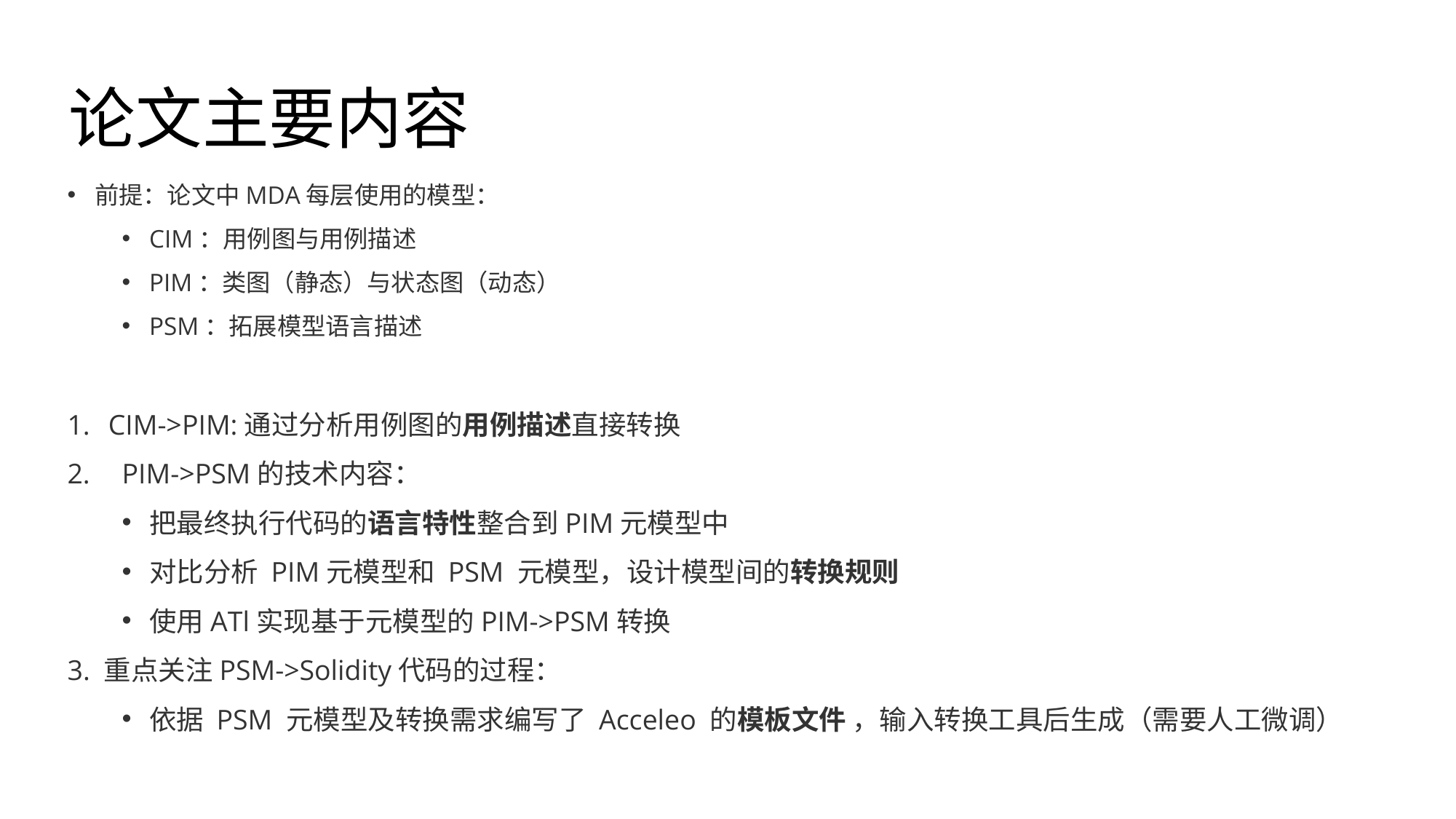

# 论文主要内容
前提：论文中MDA每层使用的模型：
CIM：用例图与用例描述
PIM：类图（静态）与状态图（动态）
PSM：拓展模型语言描述

CIM->PIM:通过分析用例图的用例描述直接转换
PIM->PSM的技术内容：
把最终执行代码的语言特性整合到PIM元模型中
对比分析 PIM元模型和 PSM 元模型，设计模型间的转换规则
使用ATl实现基于元模型的PIM->PSM转换
3. 重点关注PSM->Solidity代码的过程：
依据 PSM 元模型及转换需求编写了 Acceleo 的模板文件 ，输入转换工具后生成（需要人工微调）